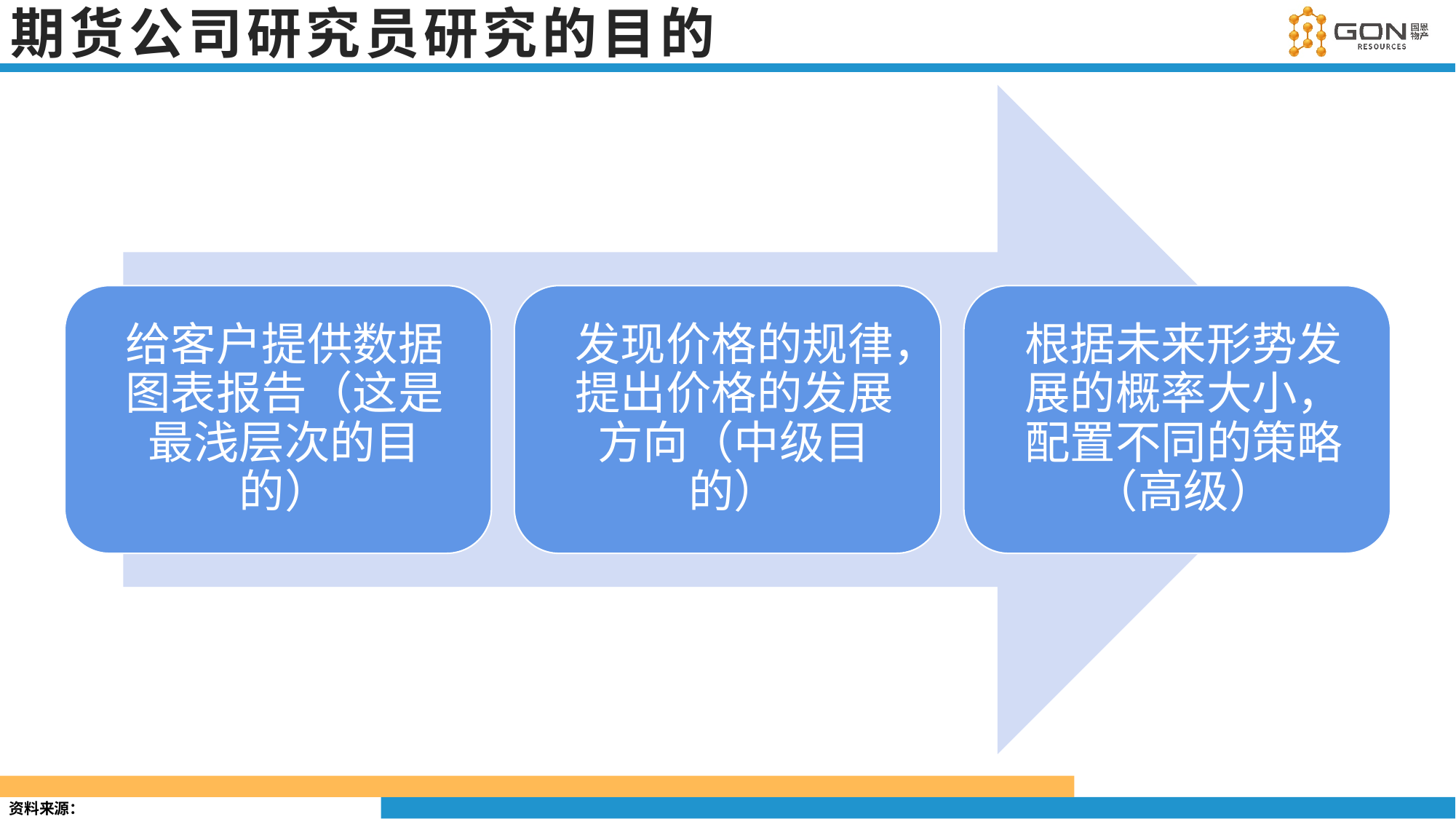

# 期货公司研究员研究的目的
给客户提供数据图表报告（这是最浅层次的目的）
发现价格的规律，提出价格的发展方向（中级目的）
根据未来形势发展的概率大小，配置不同的策略（高级）